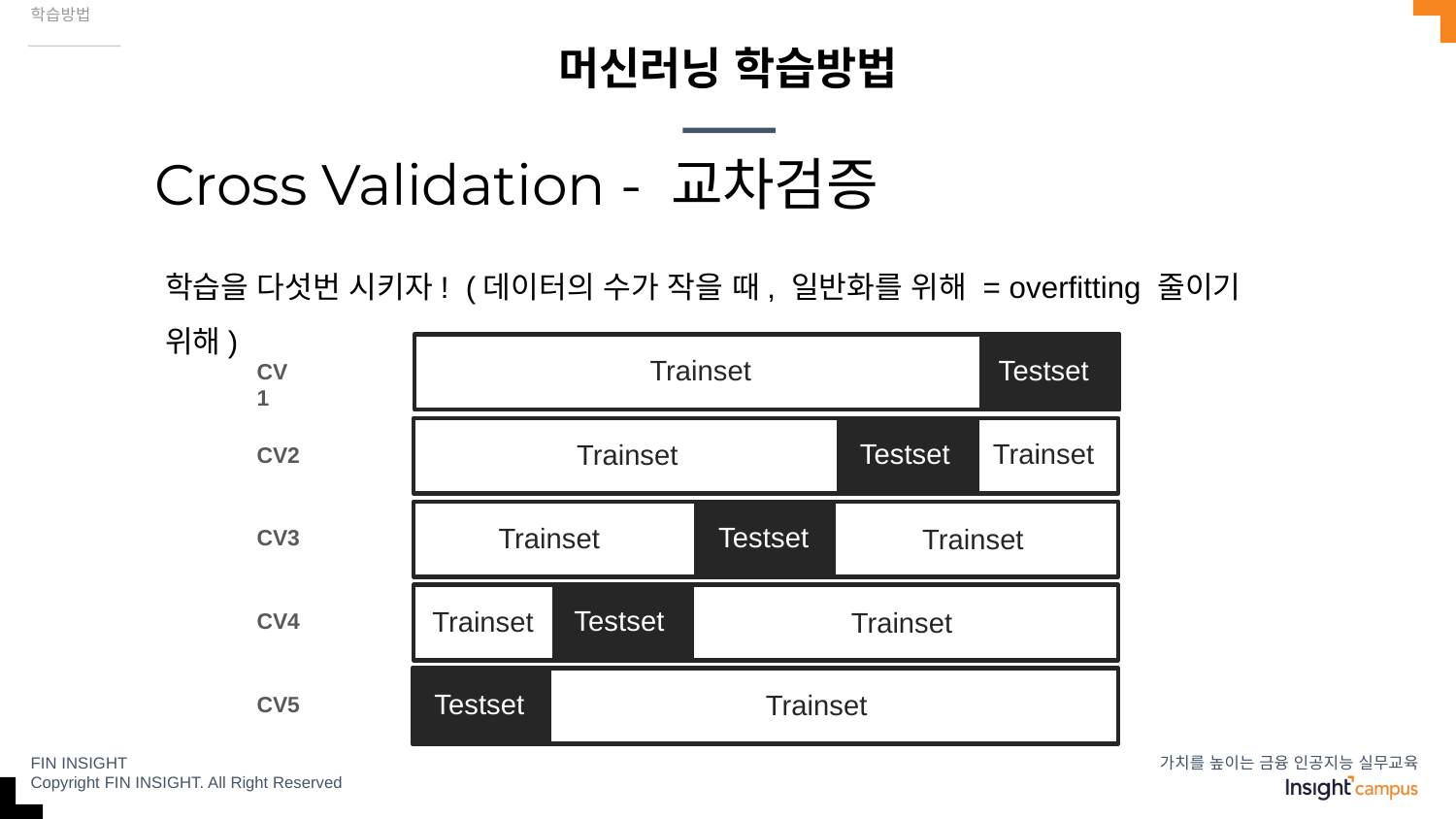

학습방법
# 머신러닝 학습방법
Cross Validation - 교차검증
학습을 다섯번 시키자!  (데이터의 수가 작을 때, 일반화를 위해 = overfitting 줄이기 위해)

Testset
Trainset
CV1

Testset
Trainset
Trainset
CV2

Testset
Trainset
Trainset
CV3

Testset
Trainset
Trainset
CV4

Testset
Trainset
CV5